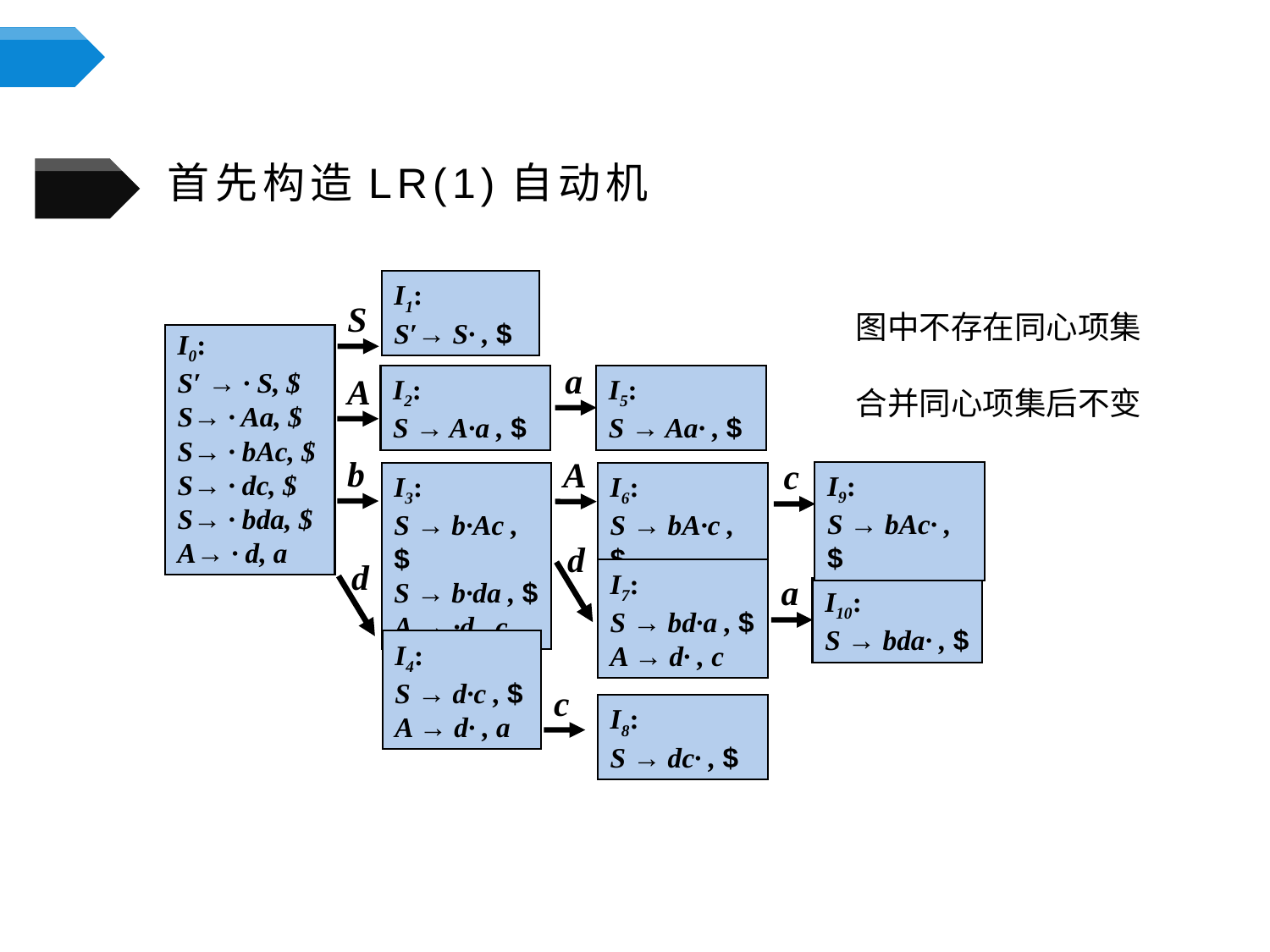

# 首先构造LR(1)自动机
I1:
S′→ S· , $
S
图中不存在同心项集

合并同心项集后不变
I0:
S′ → · S, $
S→ · Aa, $
S→ · bAc, $
S→ · dc, $
S→ · bda, $
A→ · d, a

a
A
I5:
S → Aa· , $
I2:
S → A·a , $

b
A
c
I9:
S → bAc· , $
I6:
S → bA·c , $
I3:
S → b·Ac , $
S → b·da , $
A → ·d , c

d
d
I7:
S → bd·a , $
A → d· , c

a

I10:
S → bda· , $

I4:
S → d·c , $
A → d· , a
c
I8:
S → dc· , $